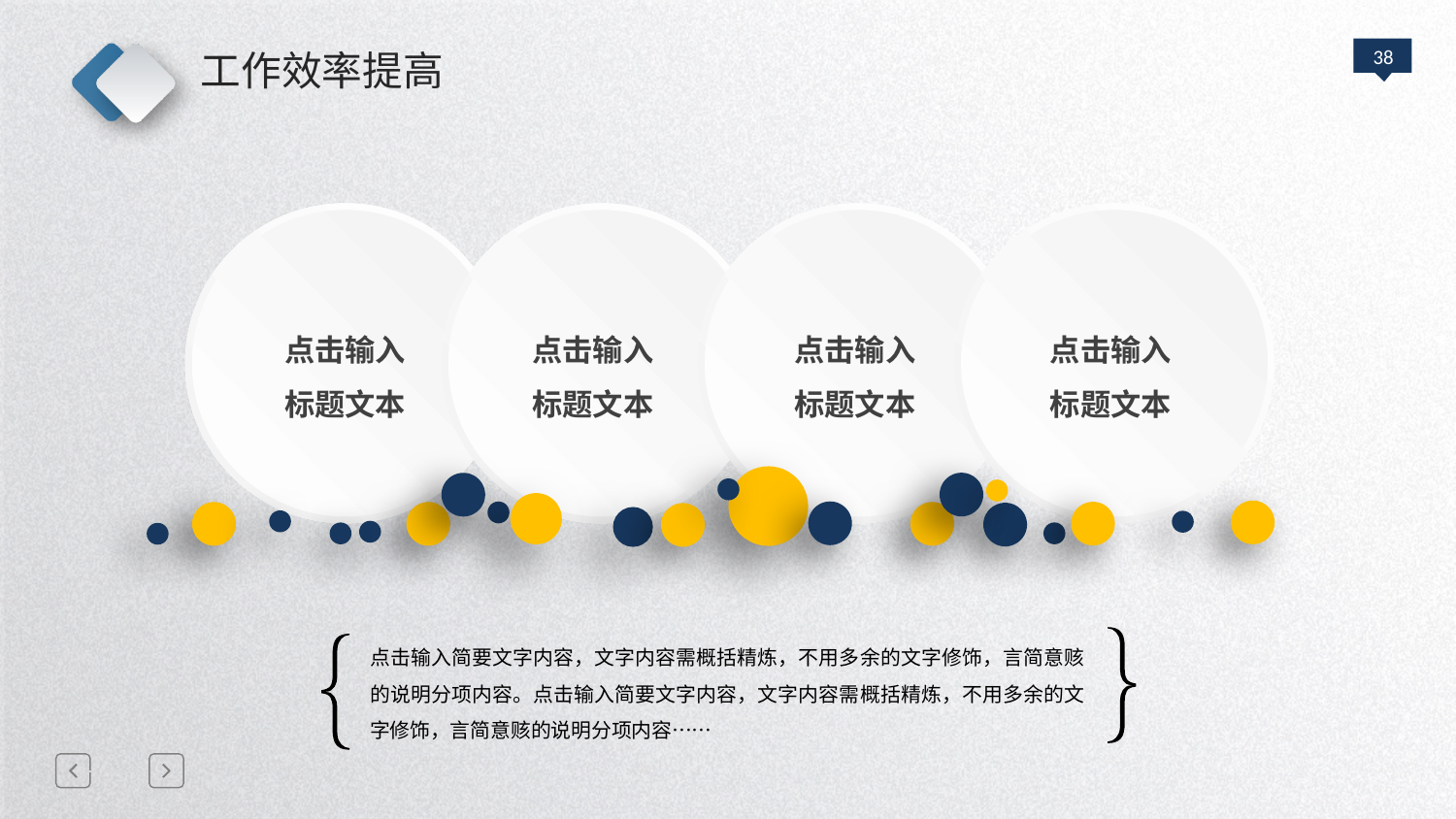

工作效率提高

点击输入
标题文本
点击输入
标题文本
点击输入
标题文本
点击输入
标题文本

点击输入简要文字内容，文字内容需概括精炼，不用多余的文字修饰，言简意赅的说明分项内容。点击输入简要文字内容，文字内容需概括精炼，不用多余的文字修饰，言简意赅的说明分项内容……

延迟符